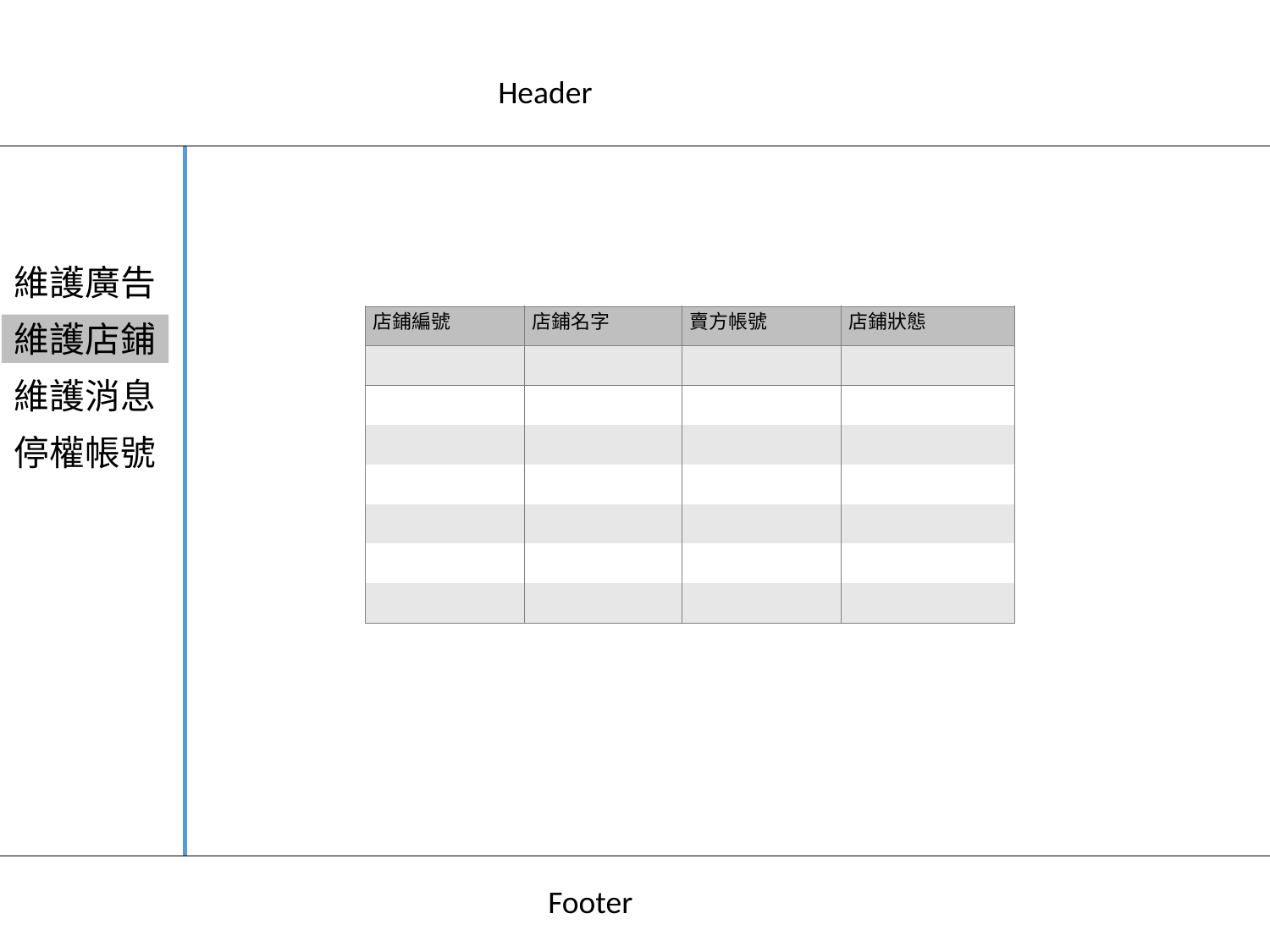

Header
維護廣告
| 店鋪編號 | 店鋪名字 | 賣方帳號 | 店鋪狀態 |
| --- | --- | --- | --- |
|  |  |  |  |
|  |  |  |  |
|  |  |  |  |
|  |  |  |  |
|  |  |  |  |
|  |  |  |  |
|  |  |  |  |
維護店鋪
維護消息
停權帳號
Footer